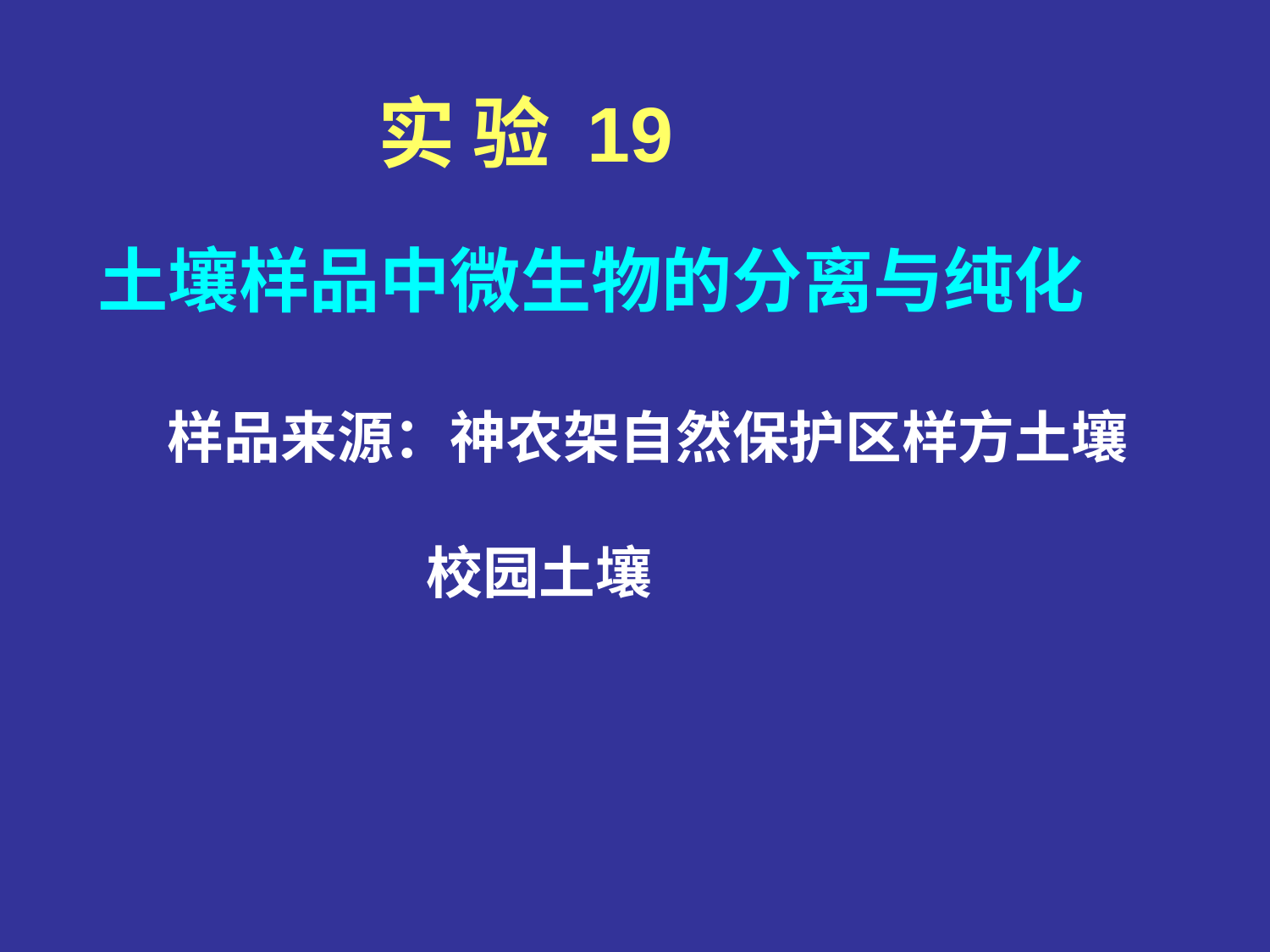

实 验 19

土壤样品中微生物的分离与纯化

样品来源：神农架自然保护区样方土壤

                   校园土壤